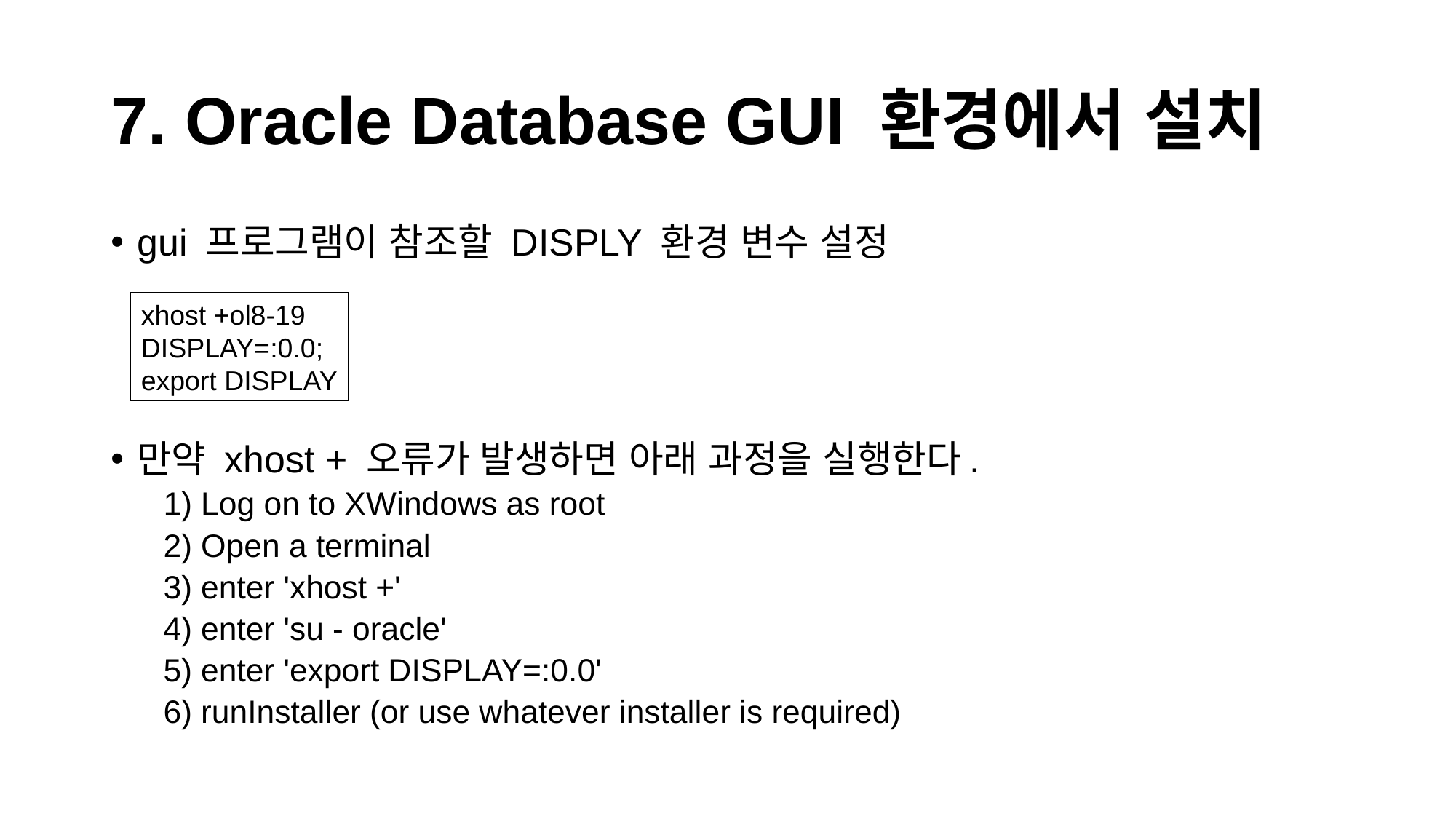

# 7. Oracle Database GUI 환경에서 설치
gui 프로그램이 참조할 DISPLY 환경 변수 설정

만약 xhost + 오류가 발생하면 아래 과정을 실행한다.
1) Log on to XWindows as root
2) Open a terminal
3) enter 'xhost +'
4) enter 'su - oracle'
5) enter 'export DISPLAY=:0.0'
6) runInstaller (or use whatever installer is required)

xhost +ol8-19
DISPLAY=:0.0;
export DISPLAY